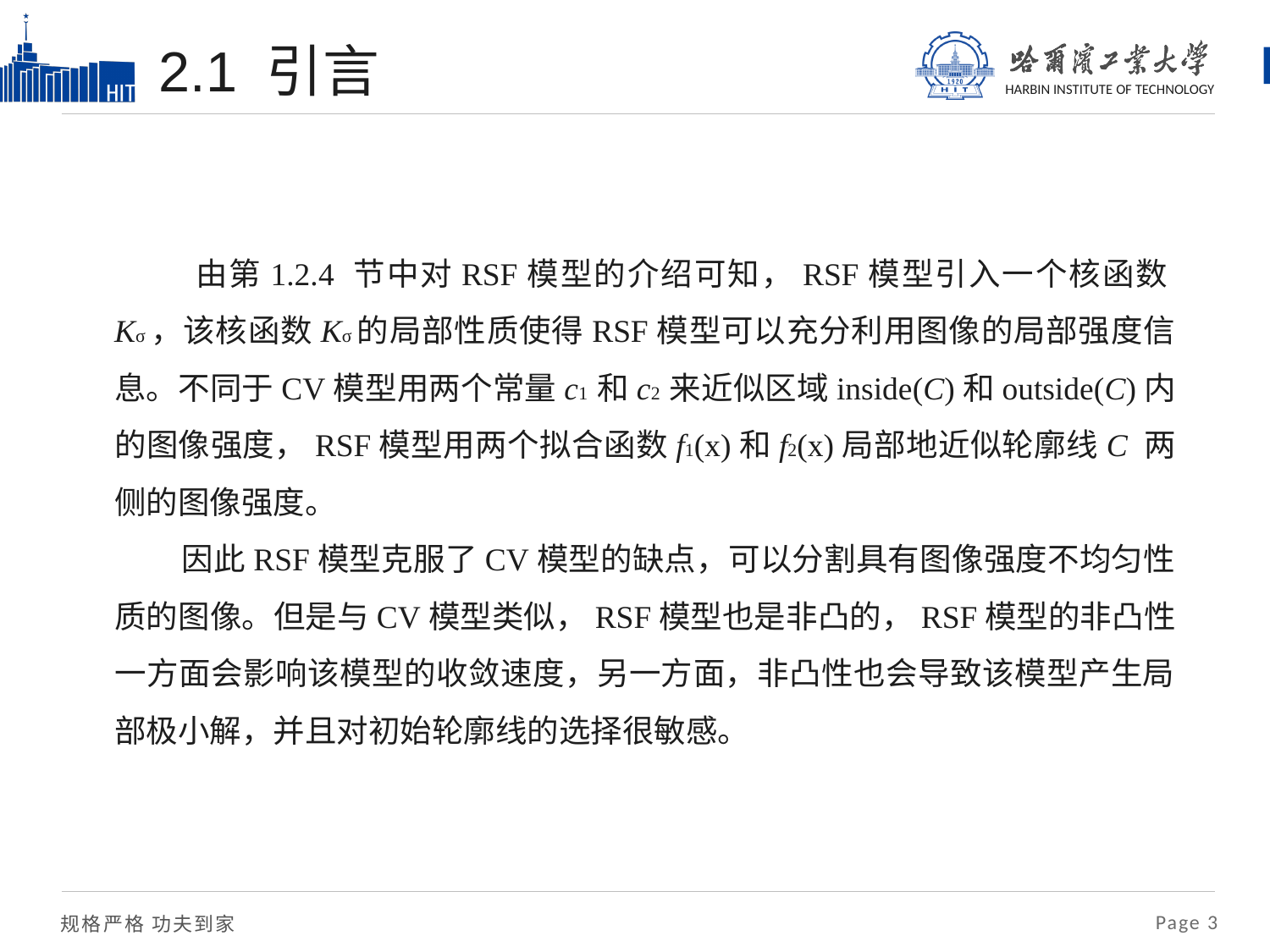

# 2.1 引言
        由第1.2.4 节中对RSF模型的介绍可知，RSF模型引入一个核函数Kσ，该核函数Kσ的局部性质使得RSF模型可以充分利用图像的局部强度信息。不同于CV模型用两个常量c1 和c2 来近似区域inside(C)和outside(C)内的图像强度，RSF模型用两个拟合函数f1(x)和f2(x)局部地近似轮廓线C 两侧的图像强度。
        因此RSF模型克服了CV模型的缺点，可以分割具有图像强度不均匀性质的图像。但是与CV模型类似，RSF模型也是非凸的，RSF模型的非凸性一方面会影响该模型的收敛速度，另一方面，非凸性也会导致该模型产生局部极小解，并且对初始轮廓线的选择很敏感。